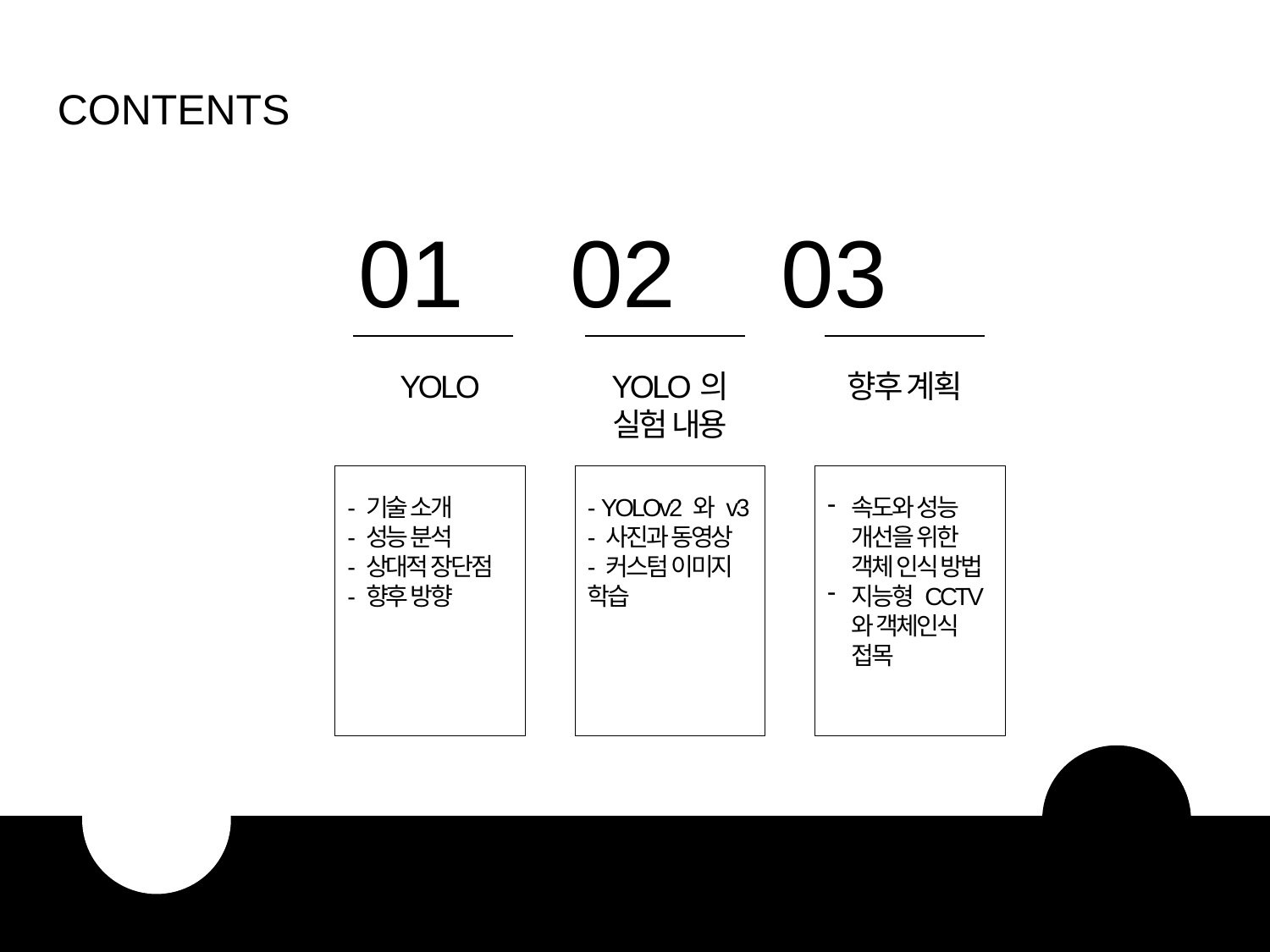

CONTENTS
01    02    03
YOLO
YOLO의
실험 내용
향후 계획

- 기술 소개
- 성능 분석
- 상대적 장단점
- 향후 방향

-  YOLOv2 와 v3
- 사진과 동영상
- 커스텀 이미지 학습
속도와 성능 개선을 위한 객체 인식 방법
지능형 CCTV와 객체인식 접목